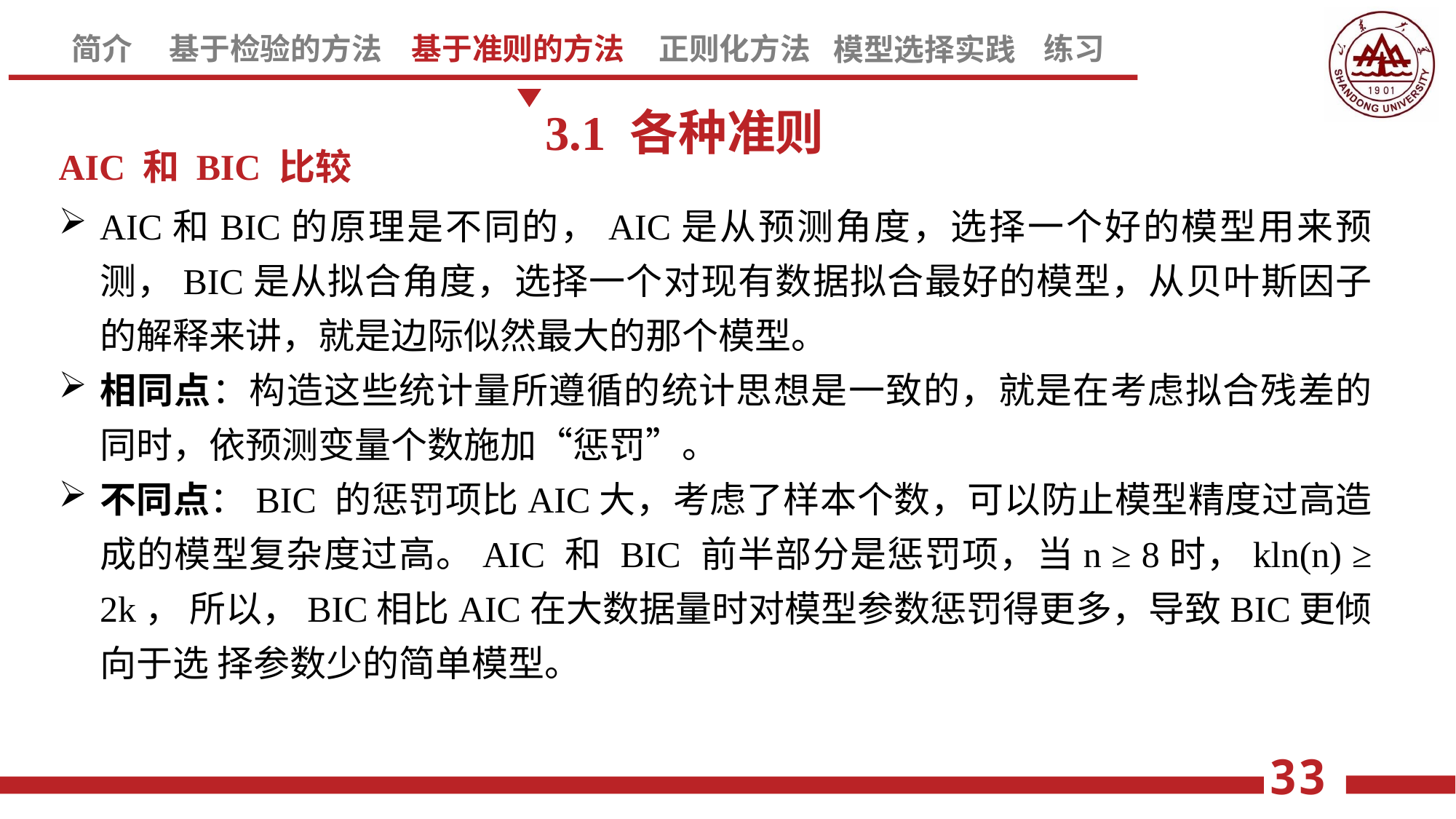

3.1 各种准则
AIC 和 BIC 比较
AIC和BIC的原理是不同的，AIC是从预测角度，选择一个好的模型用来预测，BIC是从拟合角度，选择一个对现有数据拟合最好的模型，从贝叶斯因子的解释来讲，就是边际似然最大的那个模型。
相同点：构造这些统计量所遵循的统计思想是一致的，就是在考虑拟合残差的 同时，依预测变量个数施加“惩罚”。
不同点：BIC 的惩罚项比AIC大，考虑了样本个数，可以防止模型精度过高造成的模型复杂度过高。AIC 和 BIC 前半部分是惩罚项，当n ≥ 8时，kln(n) ≥ 2k， 所以，BIC相比AIC在大数据量时对模型参数惩罚得更多，导致BIC更倾向于选 择参数少的简单模型。